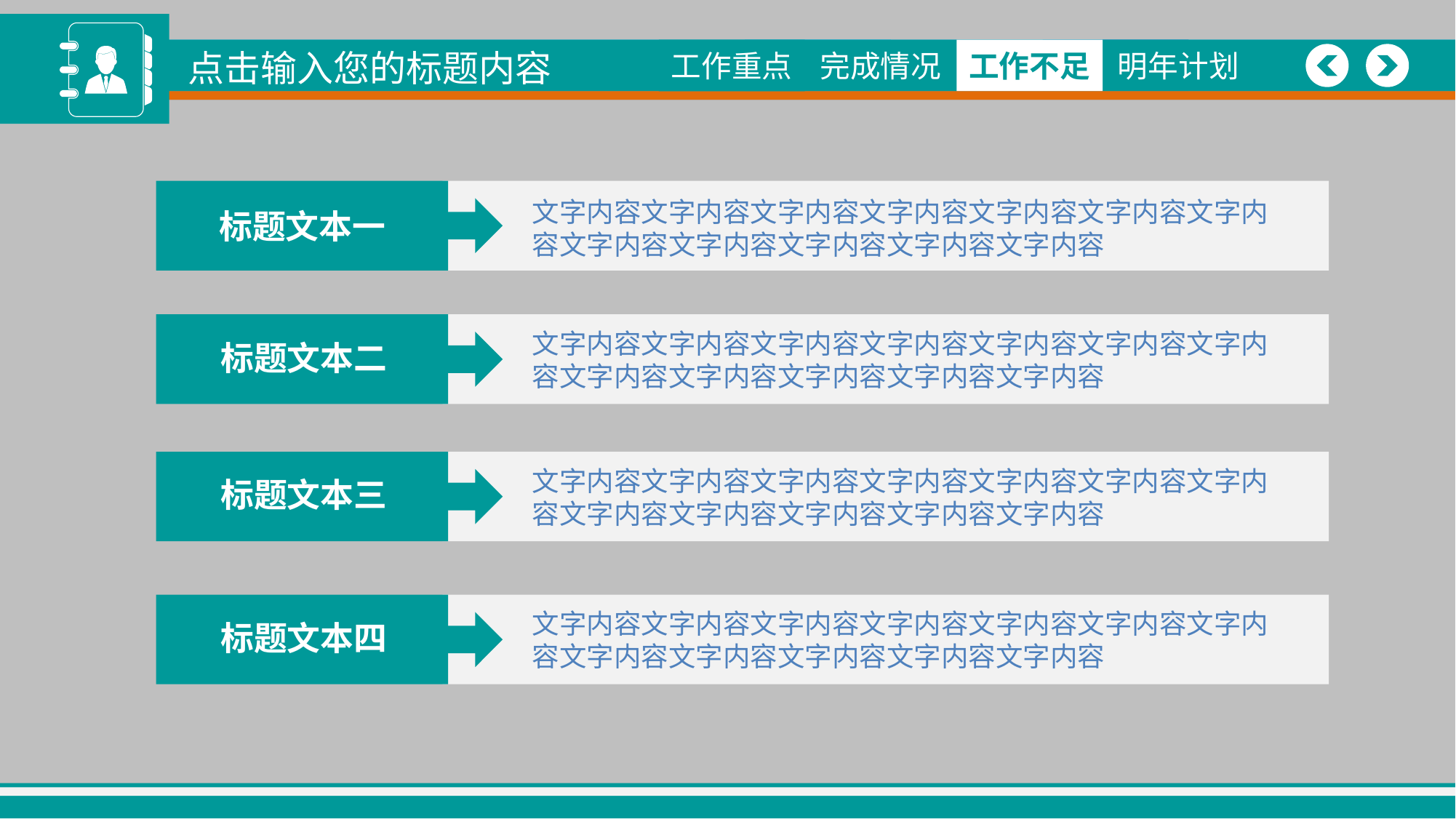

点击输入您的标题内容
制
工作重点
图形
工作概述
完成情况
完成情况
工作不足
工作不足
明年计划
明年计划

文字内容文字内容文字内容文字内容文字内容文字内容文字内容文字内容文字内容文字内容文字内容文字内容

标题文本一

文字内容文字内容文字内容文字内容文字内容文字内容文字内容文字内容文字内容文字内容文字内容文字内容
标题文本二

文字内容文字内容文字内容文字内容文字内容文字内容文字内容文字内容文字内容文字内容文字内容文字内容
标题文本三

文字内容文字内容文字内容文字内容文字内容文字内容文字内容文字内容文字内容文字内容文字内容文字内容
标题文本四

18